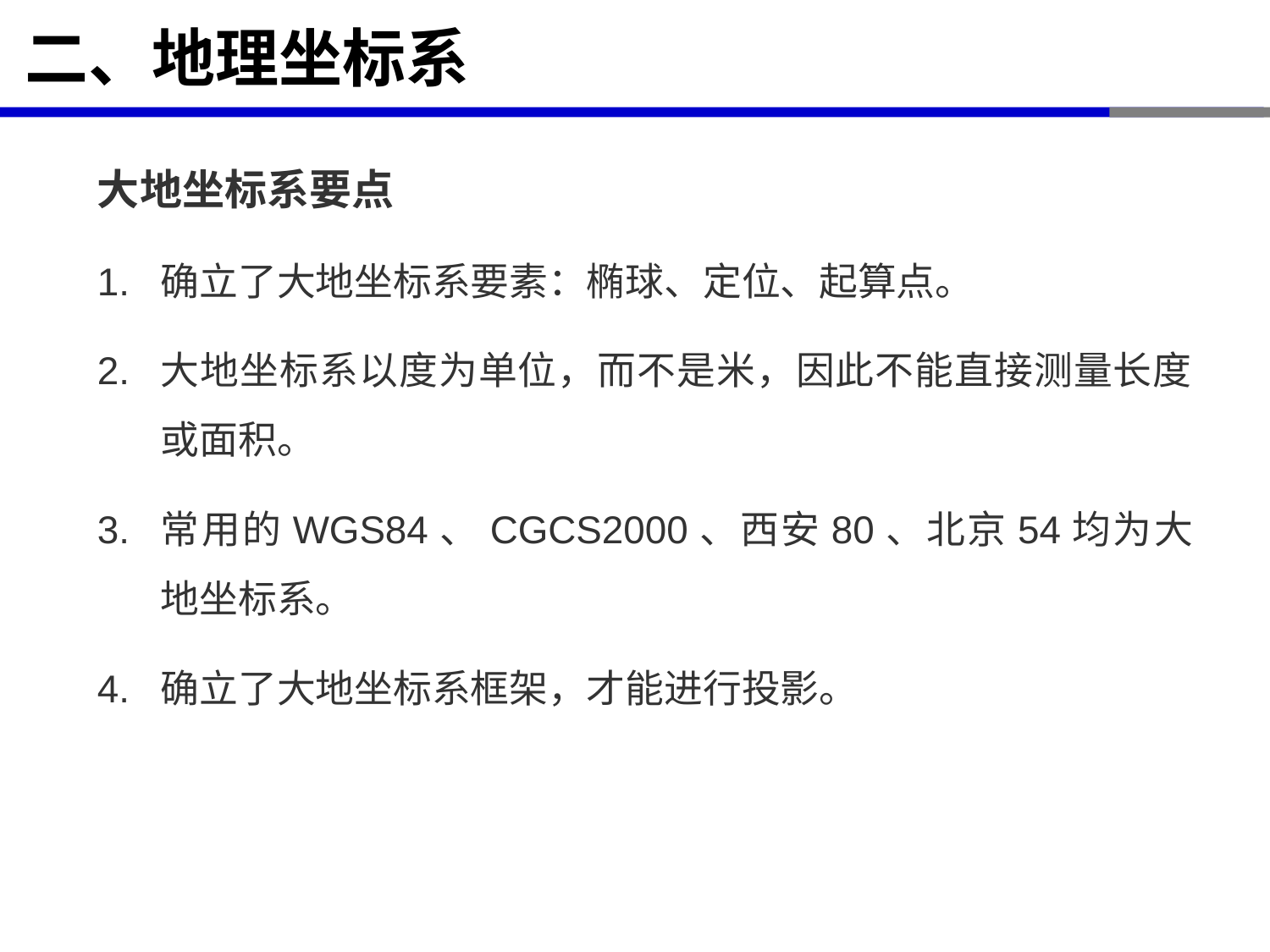

# 二、地理坐标系
大地坐标系要点
确立了大地坐标系要素：椭球、定位、起算点。
大地坐标系以度为单位，而不是米，因此不能直接测量长度或面积。
常用的WGS84、CGCS2000、西安80、北京54均为大地坐标系。
确立了大地坐标系框架，才能进行投影。